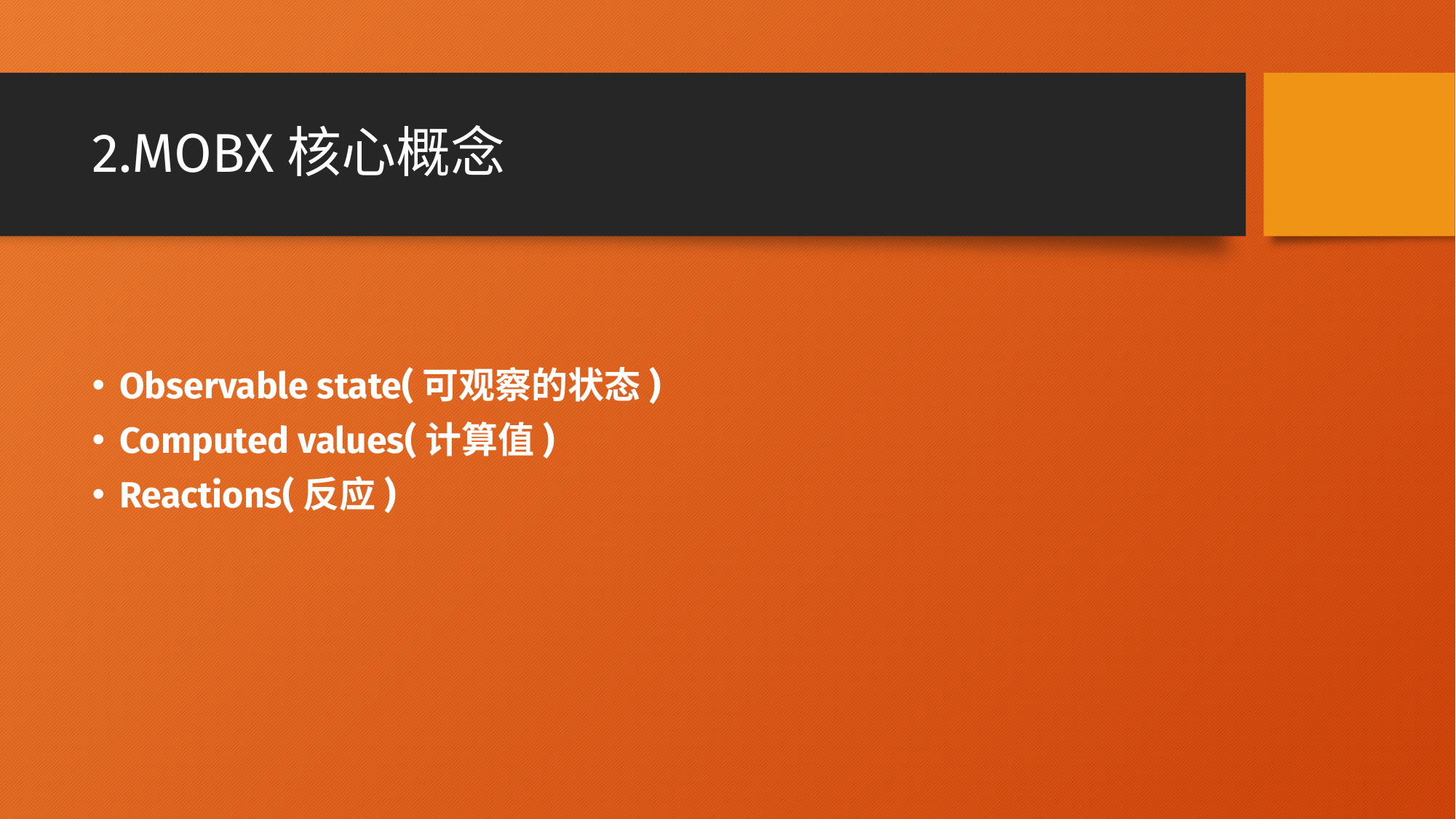

# 2.MOBX核心概念
Observable state(可观察的状态)
Computed values(计算值)
Reactions(反应)